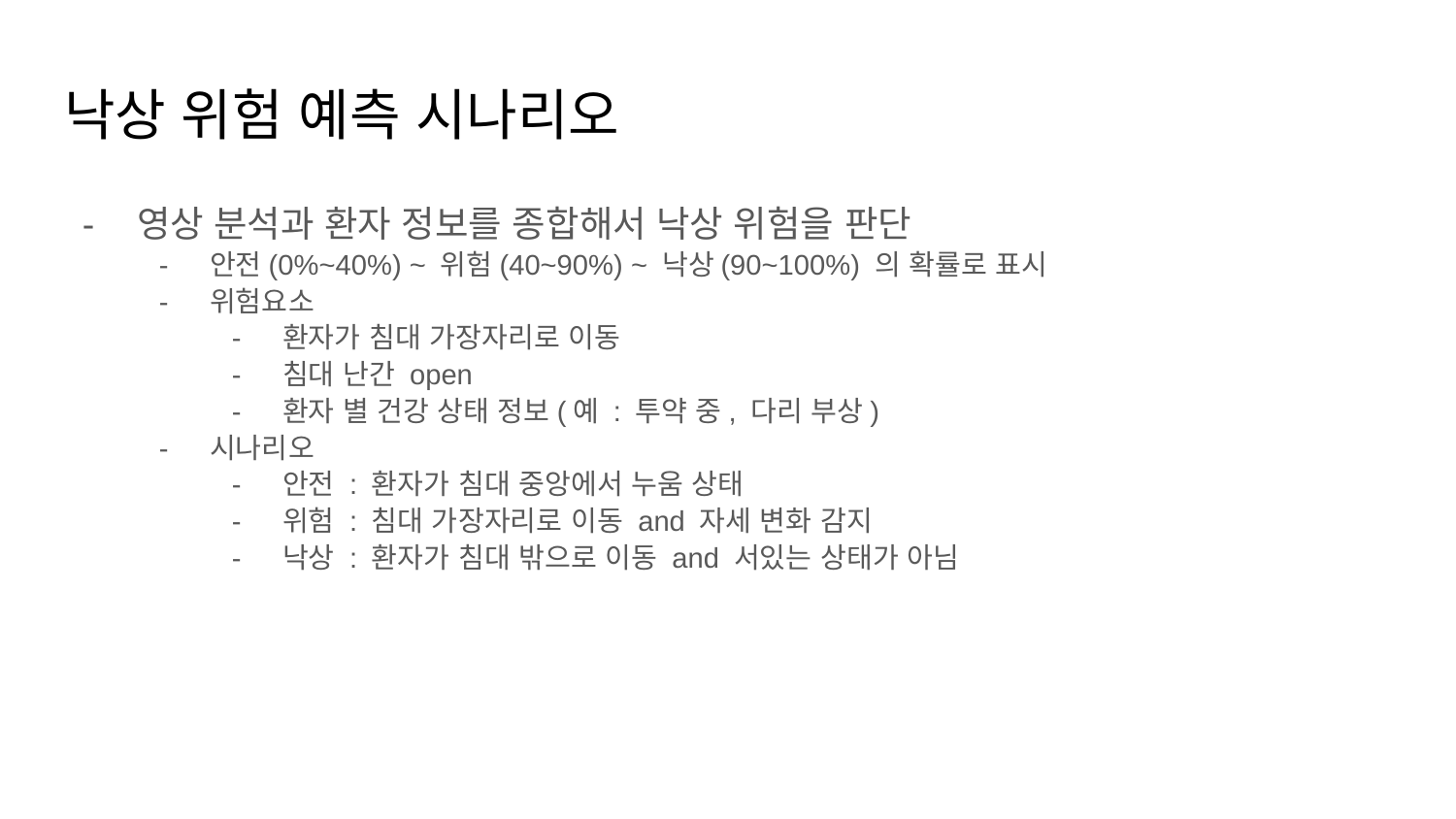

# 낙상 위험 예측 시나리오
영상 분석과 환자 정보를 종합해서 낙상 위험을 판단
안전(0%~40%) ~ 위험(40~90%) ~ 낙상(90~100%) 의 확률로 표시
위험요소
환자가 침대 가장자리로 이동
침대 난간 open
환자 별 건강 상태 정보(예 : 투약 중, 다리 부상)
시나리오
안전 : 환자가 침대 중앙에서 누움 상태
위험 : 침대 가장자리로 이동 and 자세 변화 감지
낙상 : 환자가 침대 밖으로 이동 and 서있는 상태가 아님